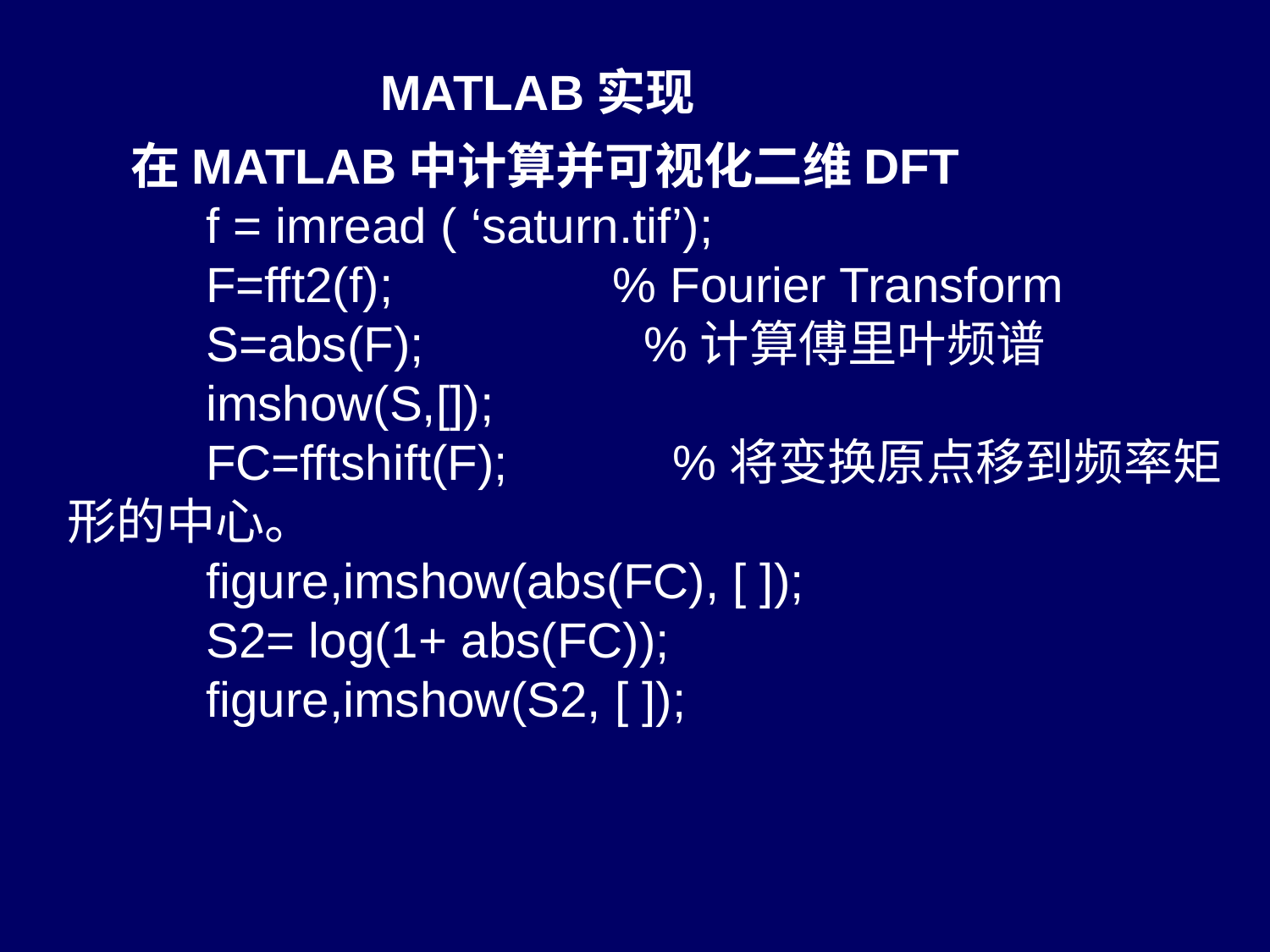

MATLAB实现
在MATLAB中计算并可视化二维DFT
       f = imread ( ‘saturn.tif’);
       F=fft2(f);                % Fourier Transform
       S=abs(F);                %计算傅里叶频谱
       imshow(S,[]);
       FC=fftshift(F);            %将变换原点移到频率矩形的中心。
       figure,imshow(abs(FC), [ ]);
       S2= log(1+ abs(FC));
       figure,imshow(S2, [ ]);